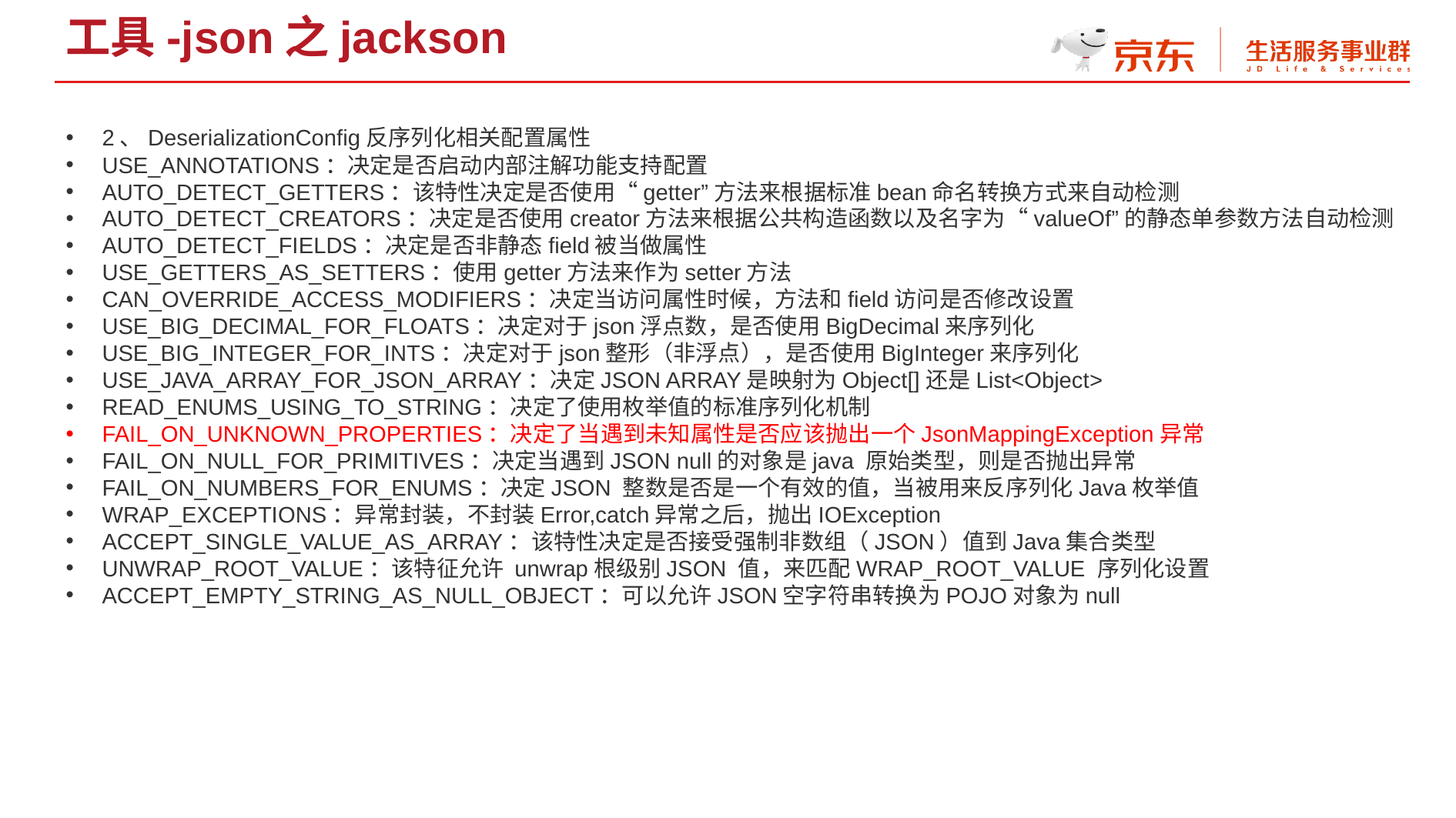

工具-json之jackson
2、DeserializationConfig反序列化相关配置属性
USE_ANNOTATIONS：决定是否启动内部注解功能支持配置
AUTO_DETECT_GETTERS：该特性决定是否使用“getter”方法来根据标准bean命名转换方式来自动检测
AUTO_DETECT_CREATORS：决定是否使用creator方法来根据公共构造函数以及名字为“valueOf”的静态单参数方法自动检测
AUTO_DETECT_FIELDS：决定是否非静态field被当做属性
USE_GETTERS_AS_SETTERS：使用getter方法来作为setter方法
CAN_OVERRIDE_ACCESS_MODIFIERS：决定当访问属性时候，方法和field访问是否修改设置
USE_BIG_DECIMAL_FOR_FLOATS：决定对于json浮点数，是否使用BigDecimal来序列化
USE_BIG_INTEGER_FOR_INTS：决定对于json整形（非浮点），是否使用BigInteger来序列化
USE_JAVA_ARRAY_FOR_JSON_ARRAY：决定JSON ARRAY是映射为Object[]还是List<Object>
READ_ENUMS_USING_TO_STRING：决定了使用枚举值的标准序列化机制
FAIL_ON_UNKNOWN_PROPERTIES：决定了当遇到未知属性是否应该抛出一个JsonMappingException异常
FAIL_ON_NULL_FOR_PRIMITIVES：决定当遇到JSON null的对象是java 原始类型，则是否抛出异常
FAIL_ON_NUMBERS_FOR_ENUMS：决定JSON 整数是否是一个有效的值，当被用来反序列化Java枚举值
WRAP_EXCEPTIONS：异常封装，不封装Error,catch异常之后，抛出IOException
ACCEPT_SINGLE_VALUE_AS_ARRAY：该特性决定是否接受强制非数组（JSON）值到Java集合类型
UNWRAP_ROOT_VALUE：该特征允许 unwrap根级别JSON 值，来匹配WRAP_ROOT_VALUE 序列化设置
ACCEPT_EMPTY_STRING_AS_NULL_OBJECT：可以允许JSON空字符串转换为POJO对象为null